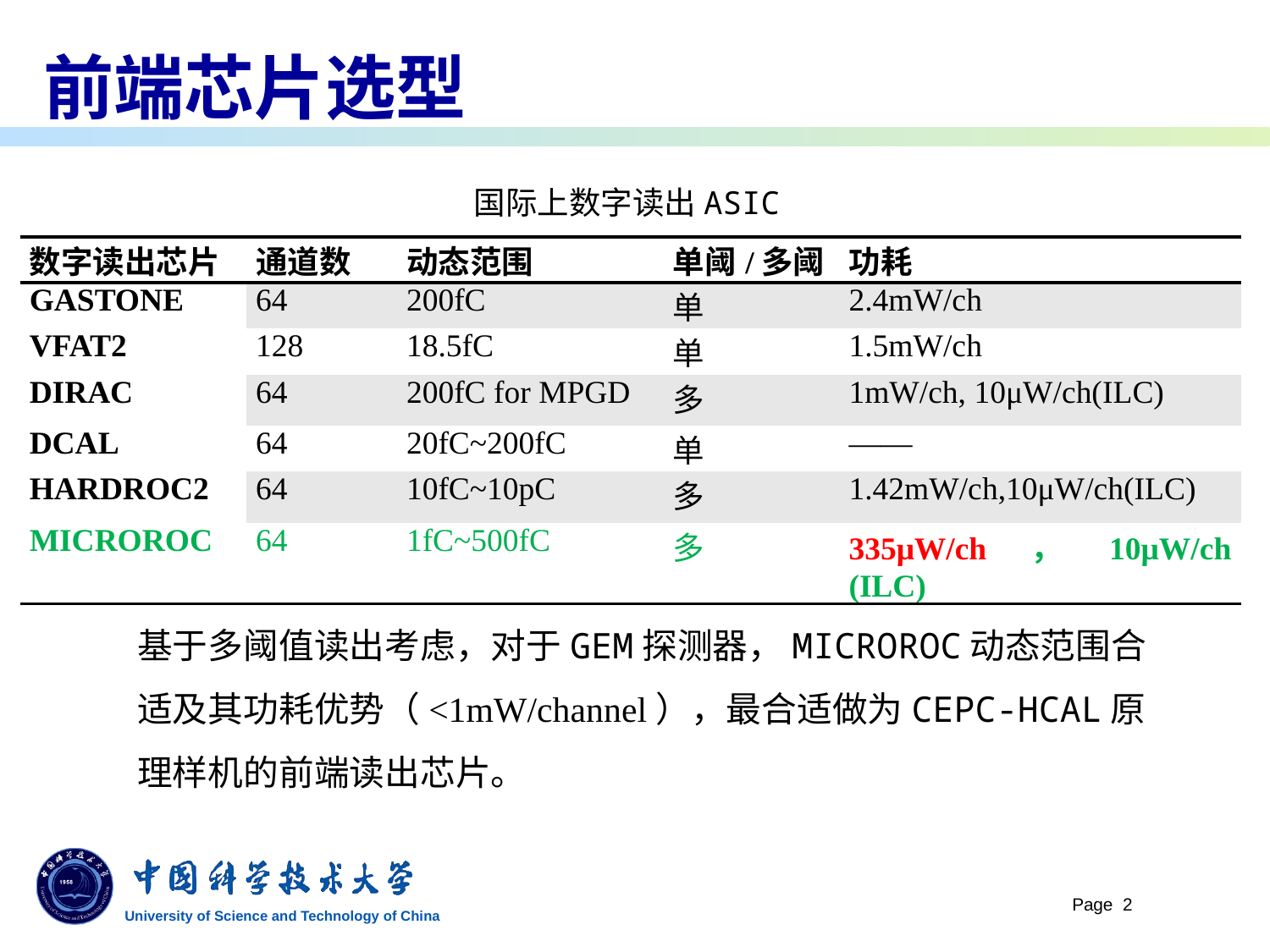

# 前端芯片选型
国际上数字读出ASIC
| 数字读出芯片 | 通道数 | 动态范围 | 单阈/多阈 | 功耗 |
| --- | --- | --- | --- | --- |
| GASTONE | 64 | 200fC | 单 | 2.4mW/ch |
| VFAT2 | 128 | 18.5fC | 单 | 1.5mW/ch |
| DIRAC | 64 | 200fC for MPGD | 多 | 1mW/ch, 10μW/ch(ILC) |
| DCAL | 64 | 20fC~200fC | 单 | —— |
| HARDROC2 | 64 | 10fC~10pC | 多 | 1.42mW/ch,10μW/ch(ILC) |
| MICROROC | 64 | 1fC~500fC | 多 | 335μW/ch，10μW/ch (ILC) |
基于多阈值读出考虑，对于GEM探测器，MICROROC动态范围合适及其功耗优势（<1mW/channel），最合适做为CEPC-HCAL原理样机的前端读出芯片。